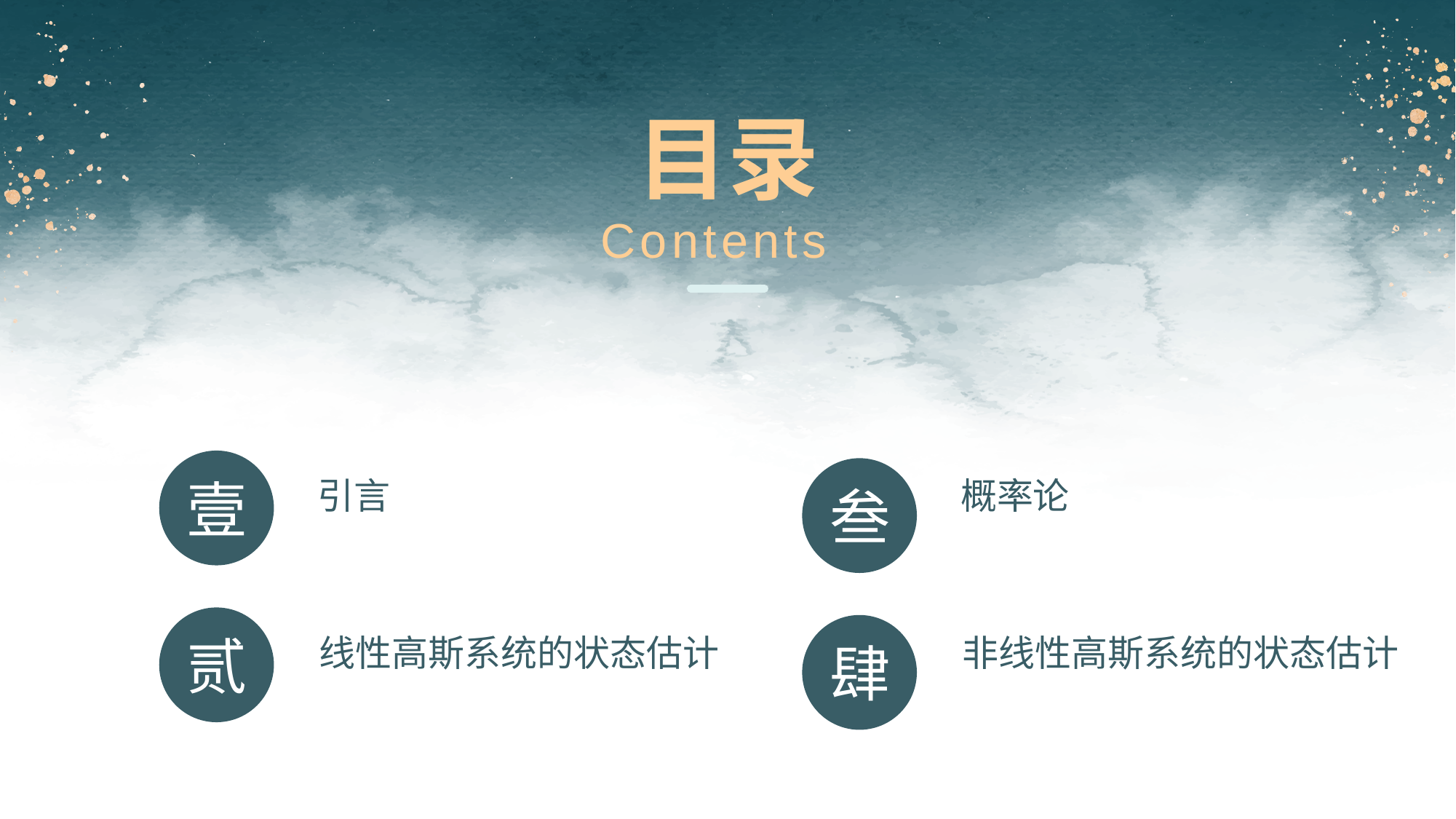

目录
Contents
壹
叁
引言
概率论
贰
肆
线性高斯系统的状态估计
非线性高斯系统的状态估计